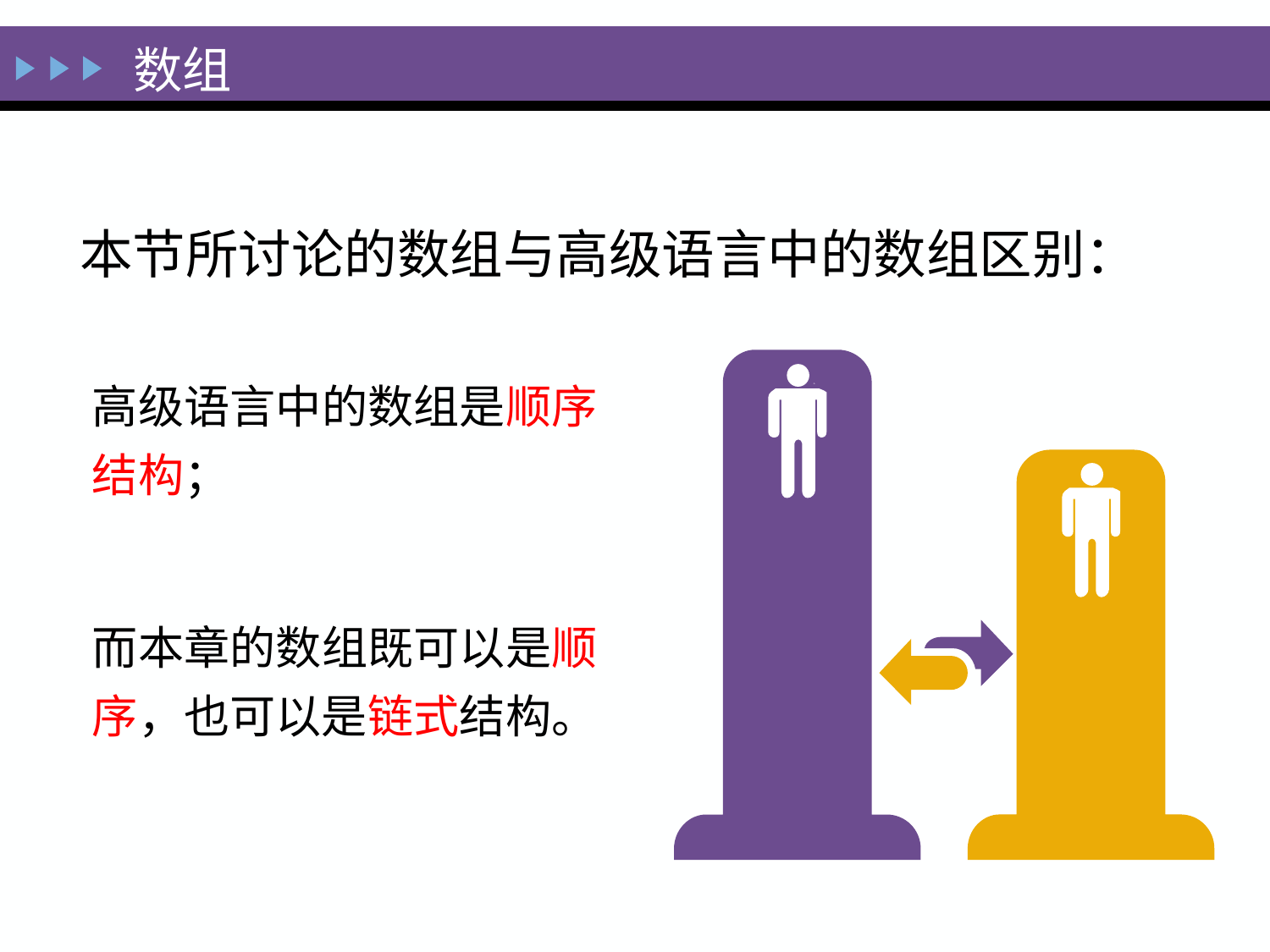

数组
本节所讨论的数组与高级语言中的数组区别：

高级语言中的数组是顺序结构；

而本章的数组既可以是顺序，也可以是链式结构。